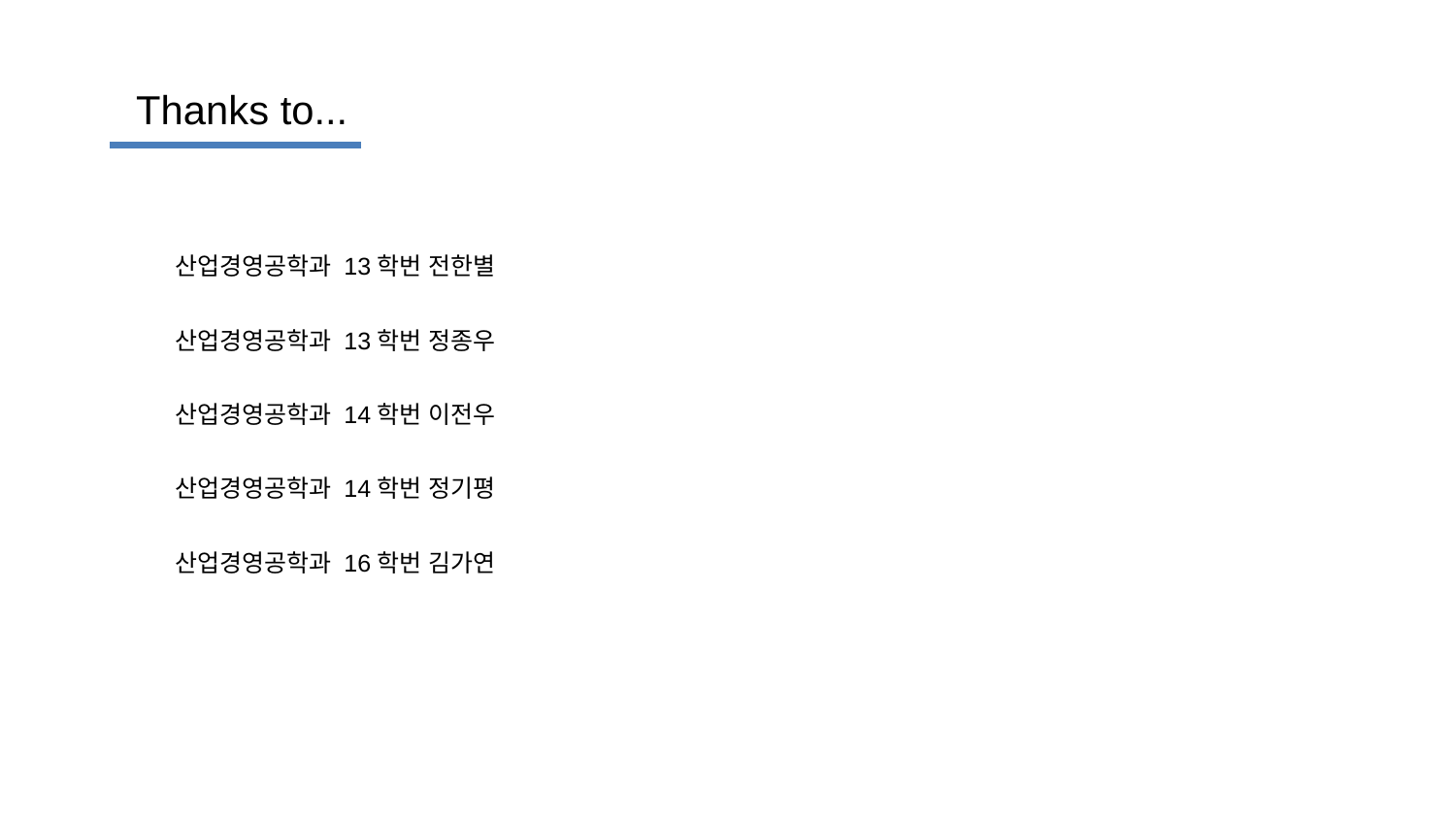

Thanks to...
산업경영공학과 13학번 전한별
산업경영공학과 13학번 정종우
산업경영공학과 14학번 이전우
산업경영공학과 14학번 정기평
산업경영공학과 16학번 김가연